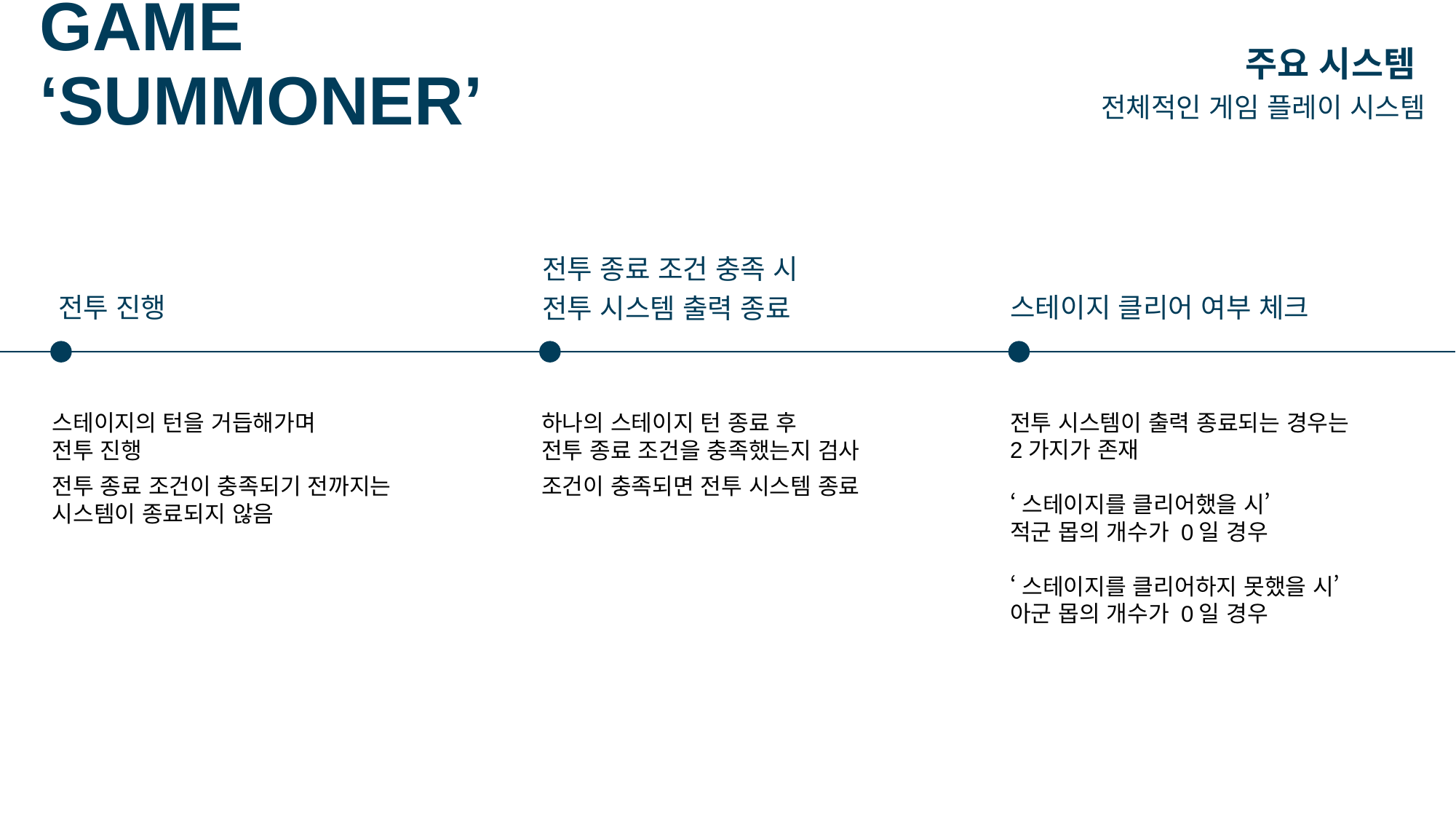

# GAME ‘SUMMONER’
주요 시스템
전체적인 게임 플레이 시스템
전투 종료 조건 충족 시
전투 시스템 출력 종료

하나의 스테이지 턴 종료 후
전투 종료 조건을 충족했는지 검사

조건이 충족되면 전투 시스템 종료
전투 진행

스테이지의 턴을 거듭해가며
전투 진행

전투 종료 조건이 충족되기 전까지는
시스템이 종료되지 않음
스테이지 클리어 여부 체크

전투 시스템이 출력 종료되는 경우는
2가지가 존재
‘스테이지를 클리어했을 시’
적군 몹의 개수가 0일 경우
‘스테이지를 클리어하지 못했을 시’
아군 몹의 개수가 0일 경우
스테이지 전부 클리어 시 게임 클리어

한 스테이지를 클리어하면
다음 스테이지로 넘어감

반복해서 모든 스테이지를 클리어할 경우
게임 클리어